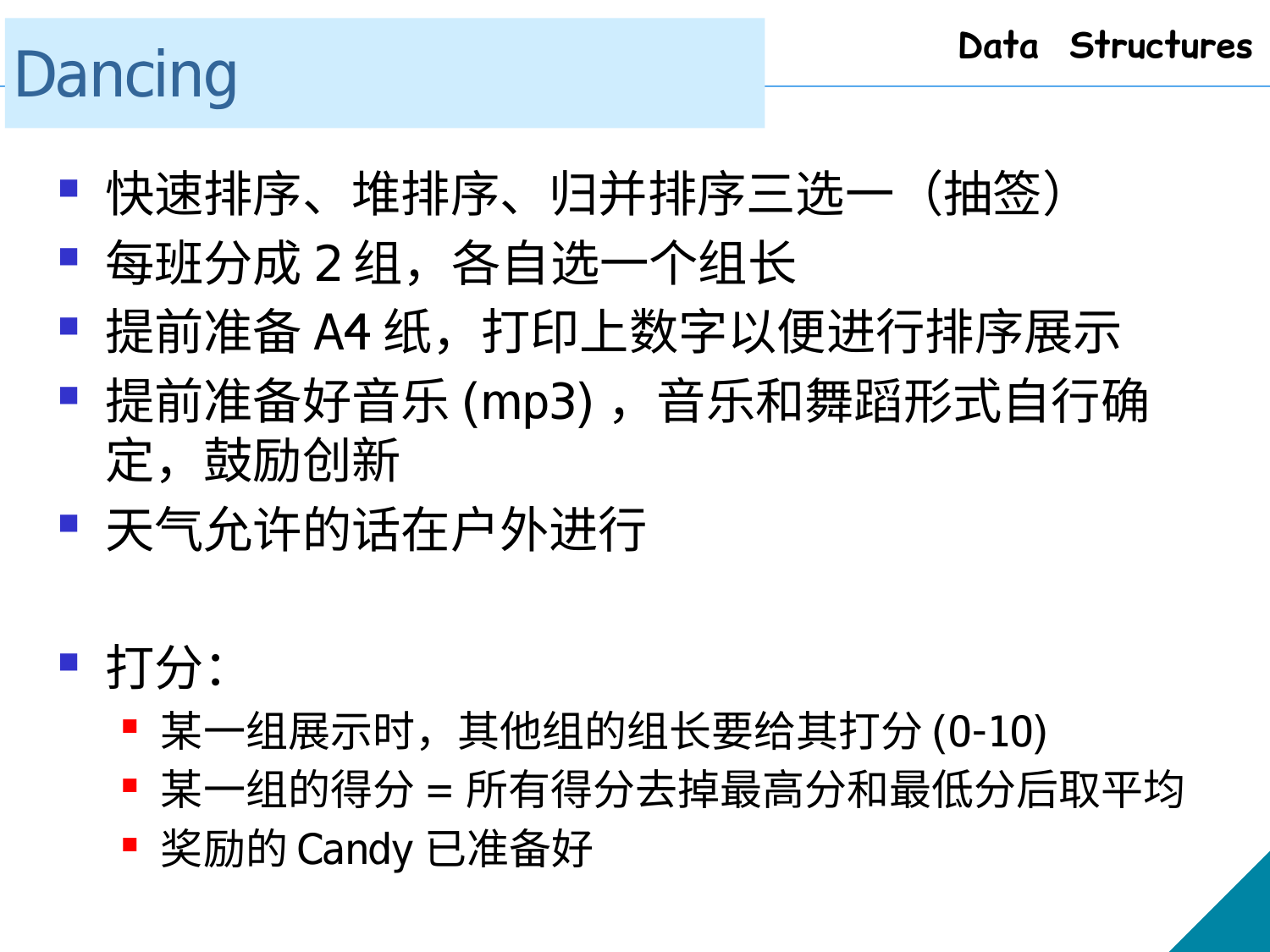

# Dancing
快速排序、堆排序、归并排序三选一（抽签）
每班分成2组，各自选一个组长
提前准备A4纸，打印上数字以便进行排序展示
提前准备好音乐(mp3)，音乐和舞蹈形式自行确定，鼓励创新
天气允许的话在户外进行

打分：
某一组展示时，其他组的组长要给其打分(0-10)
某一组的得分=所有得分去掉最高分和最低分后取平均
奖励的Candy已准备好